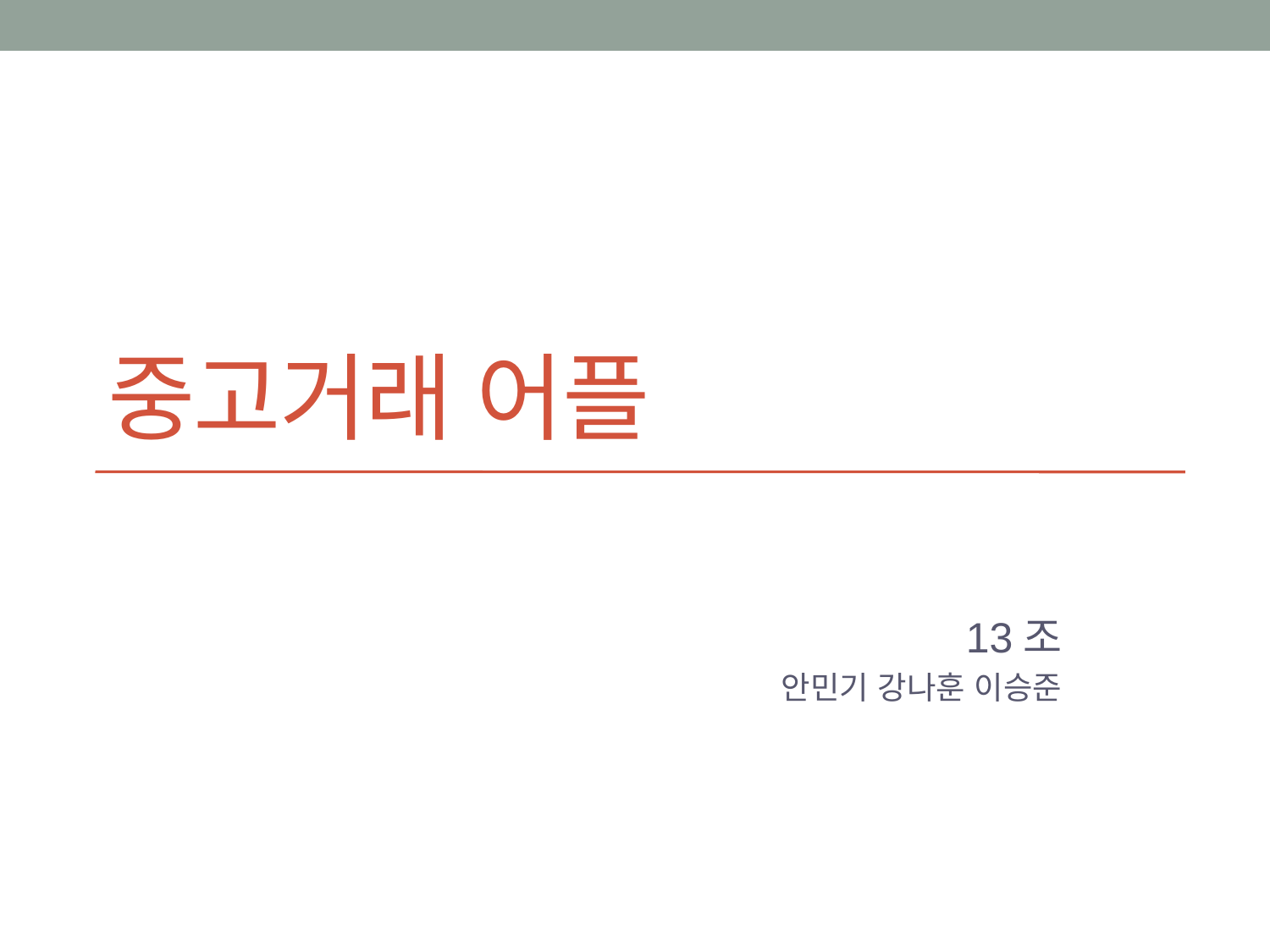

# 중고거래 어플

13조
안민기 강나훈 이승준